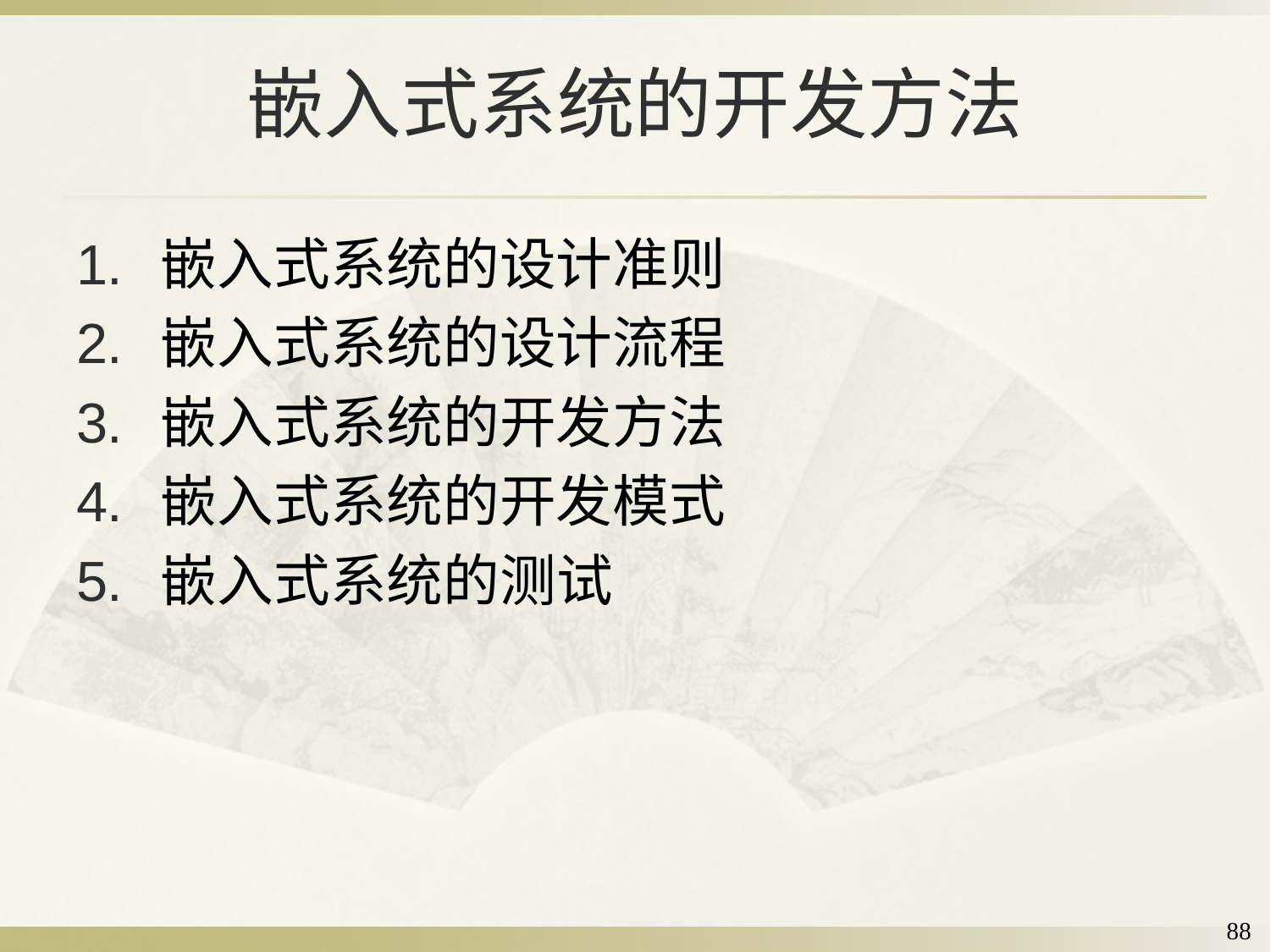

# 嵌入式系统的开发方法
嵌入式系统的设计准则
嵌入式系统的设计流程
嵌入式系统的开发方法
嵌入式系统的开发模式
嵌入式系统的测试